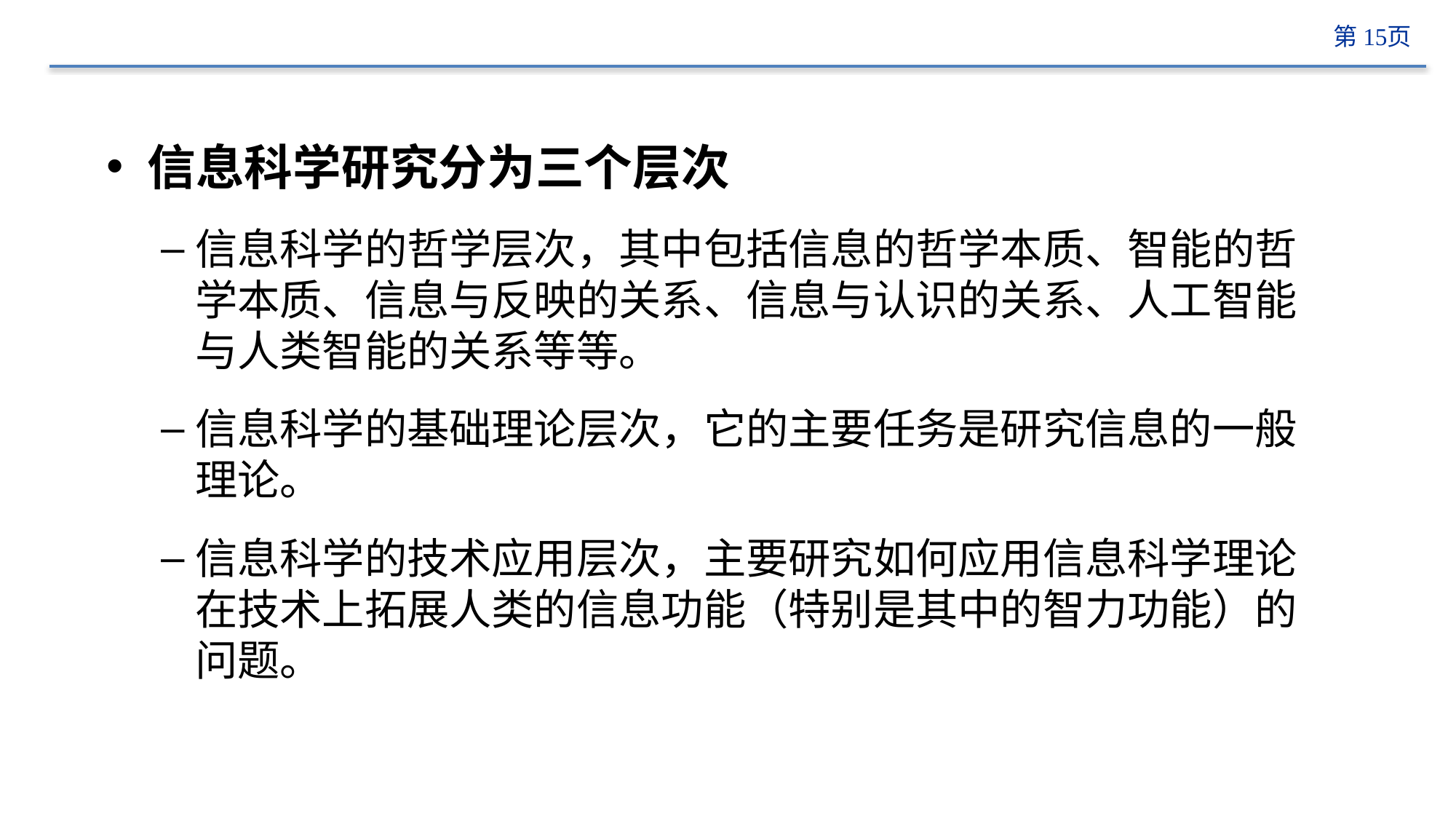

#

信息科学研究分为三个层次
信息科学的哲学层次，其中包括信息的哲学本质、智能的哲学本质、信息与反映的关系、信息与认识的关系、人工智能与人类智能的关系等等。
信息科学的基础理论层次，它的主要任务是研究信息的一般理论。
信息科学的技术应用层次，主要研究如何应用信息科学理论在技术上拓展人类的信息功能（特别是其中的智力功能）的问题。